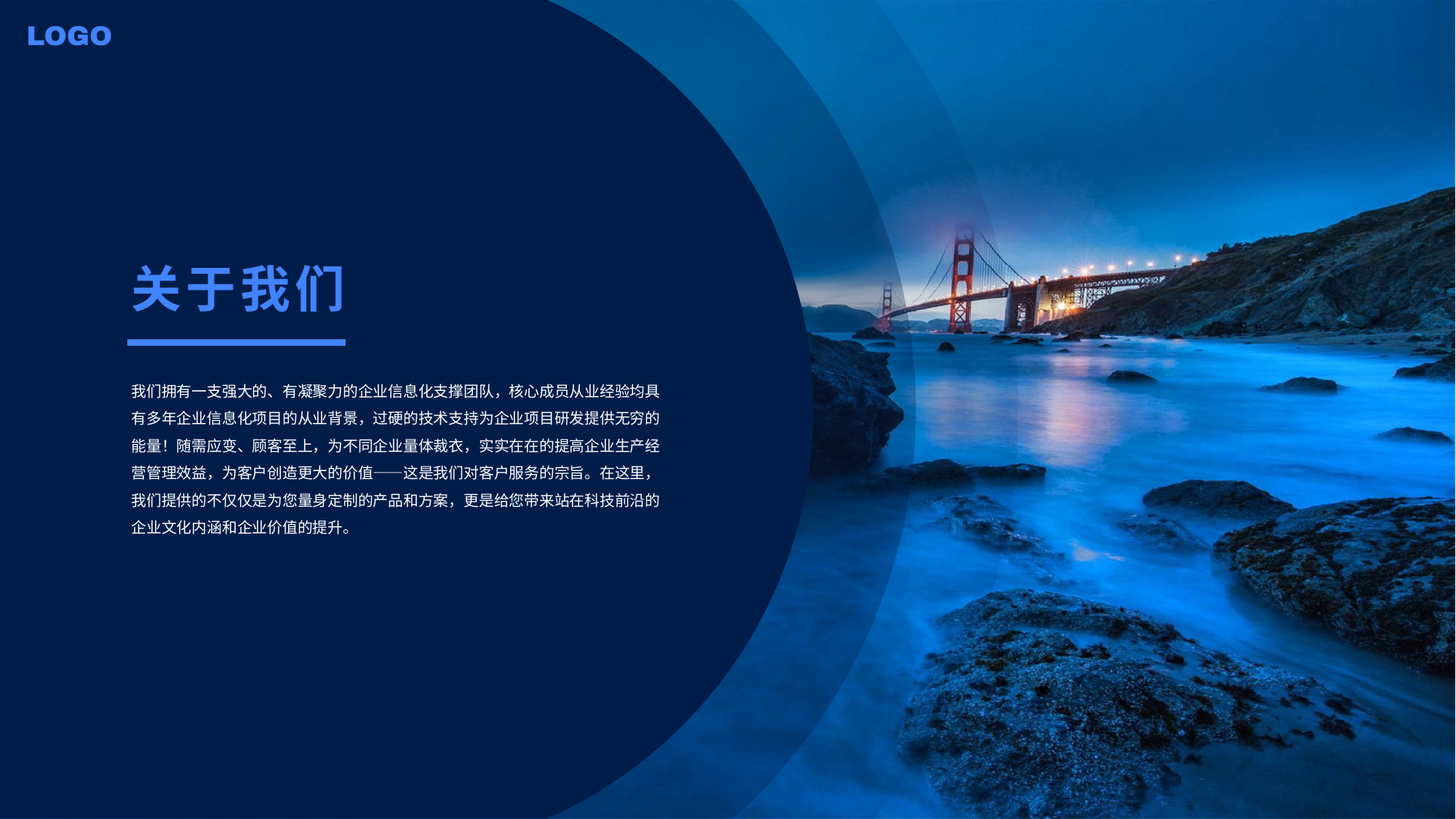

LOGO
关于我们
我们拥有一支强大的、有凝聚力的企业信息化支撑团队，核心成员从业经验均具有多年企业信息化项目的从业背景，过硬的技术支持为企业项目研发提供无穷的能量！随需应变、顾客至上，为不同企业量体裁衣，实实在在的提高企业生产经营管理效益，为客户创造更大的价值——这是我们对客户服务的宗旨。在这里，我们提供的不仅仅是为您量身定制的产品和方案，更是给您带来站在科技前沿的企业文化内涵和企业价值的提升。